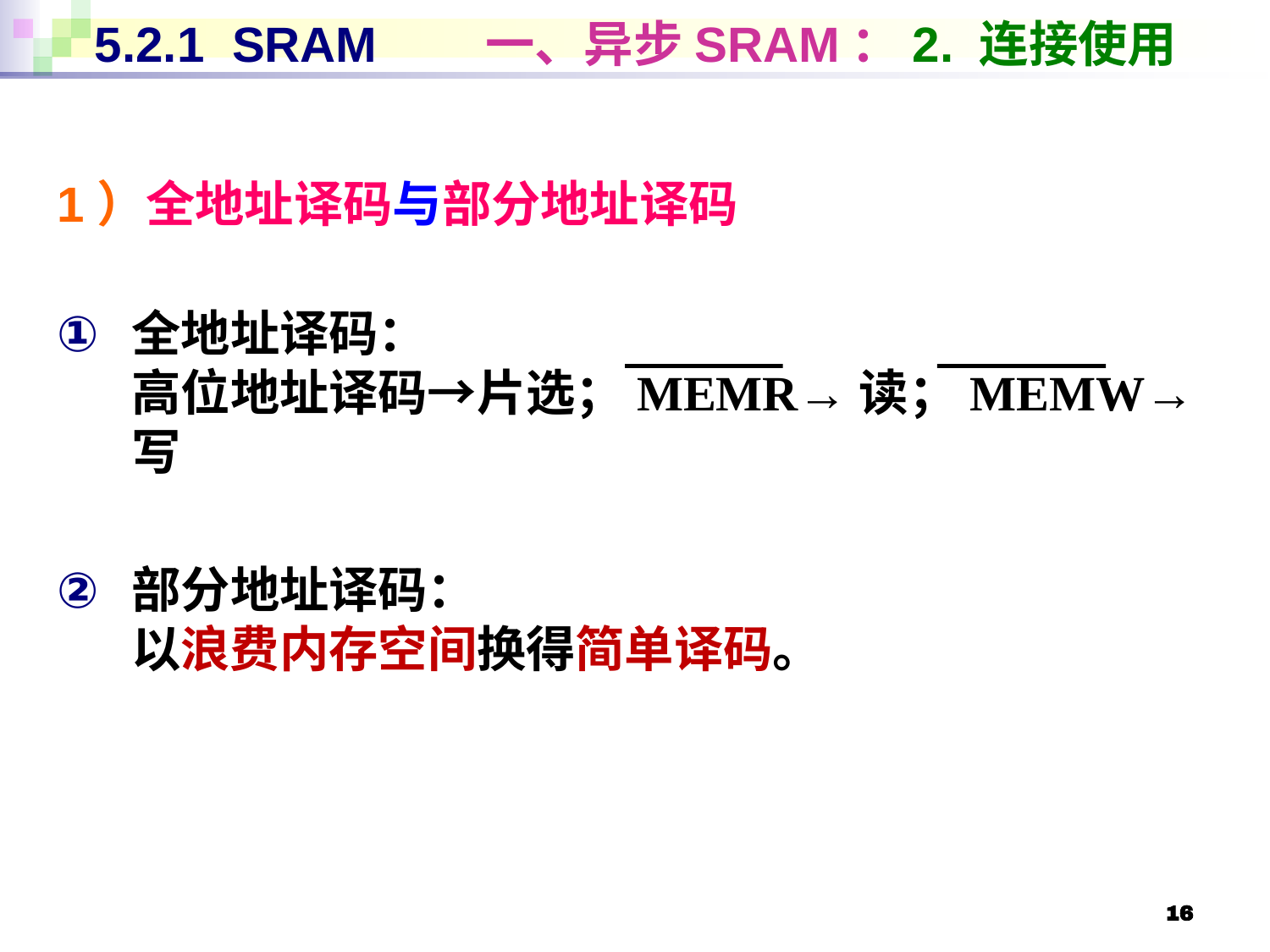

# 5.2.1  SRAM       一、异步SRAM：2. 连接使用
1）全地址译码与部分地址译码
全地址译码：
高位地址译码→片选；MEMR→读；MEMW→写

部分地址译码：
以浪费内存空间换得简单译码。

16